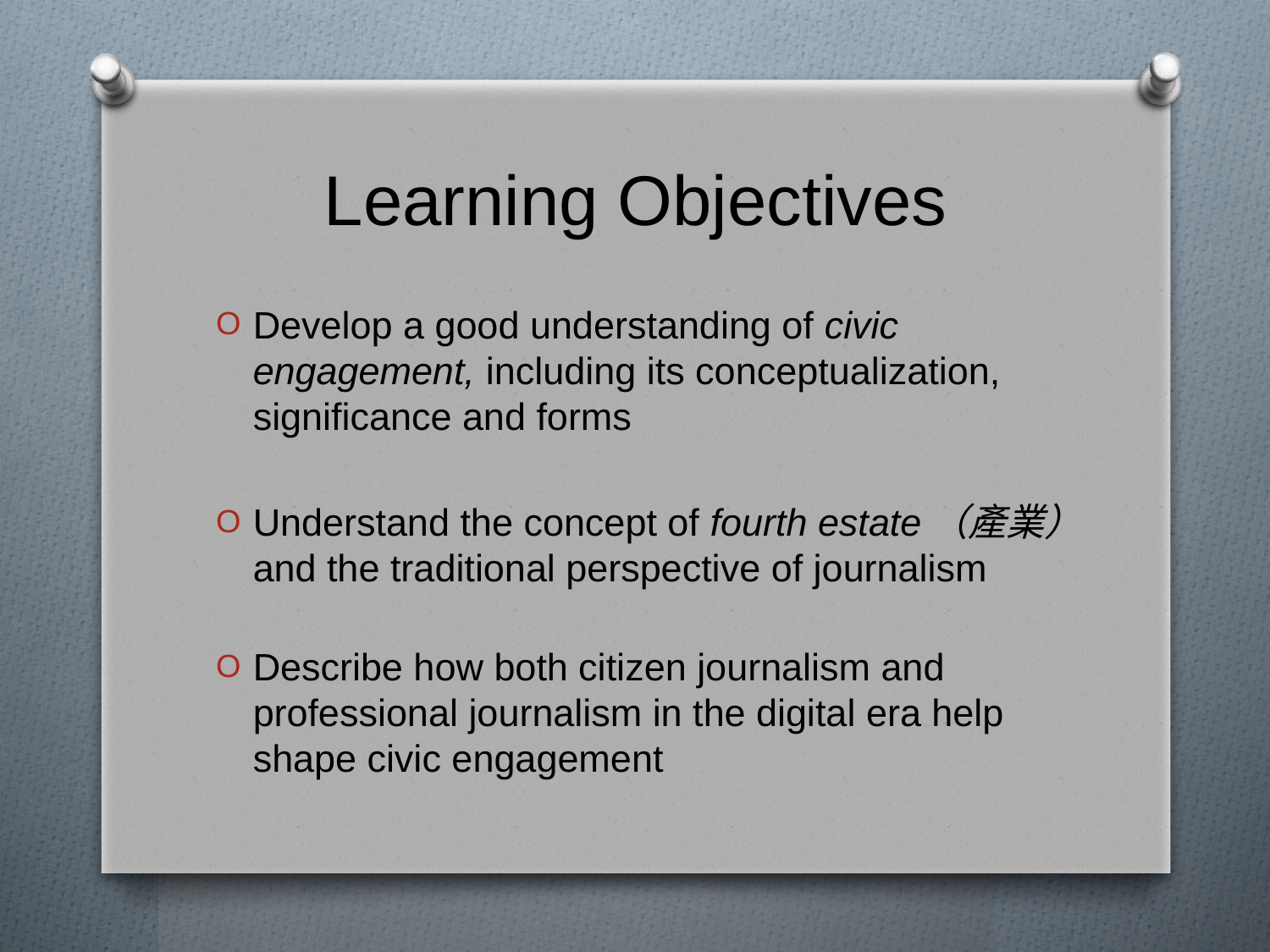

# Learning Objectives
Develop a good understanding of civic engagement, including its conceptualization, significance and forms

Understand the concept of fourth estate（產業） and the traditional perspective of journalism
Describe how both citizen journalism and professional journalism in the digital era help shape civic engagement